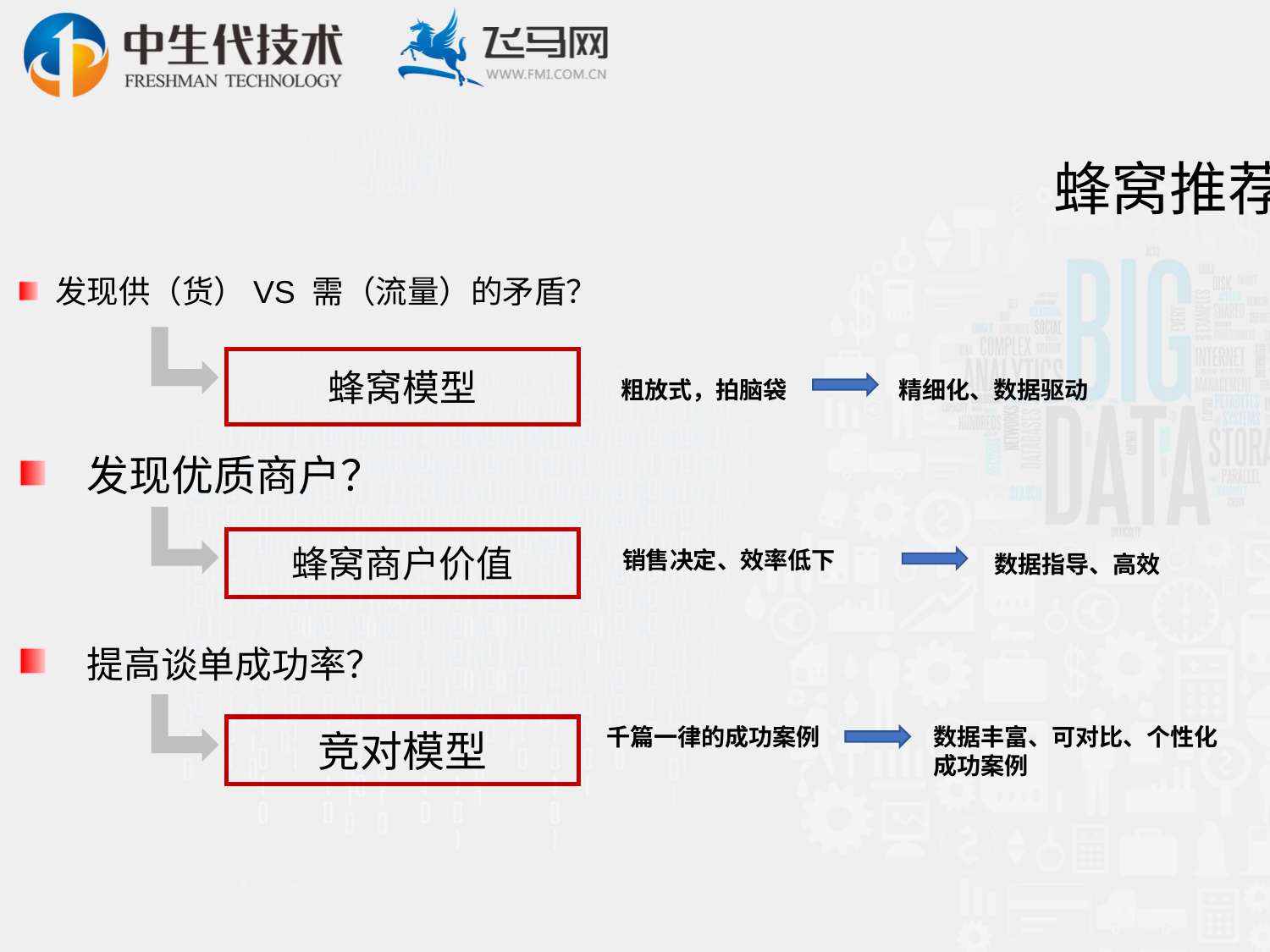

蜂窝推荐

 发现供（货）VS 需（流量）的矛盾？

蜂窝模型
粗放式，拍脑袋
精细化、数据驱动

 发现优质商户？

蜂窝商户价值
销售决定、效率低下
数据指导、高效

 提高谈单成功率？

千篇一律的成功案例
数据丰富、可对比、个性化成功案例
竞对模型